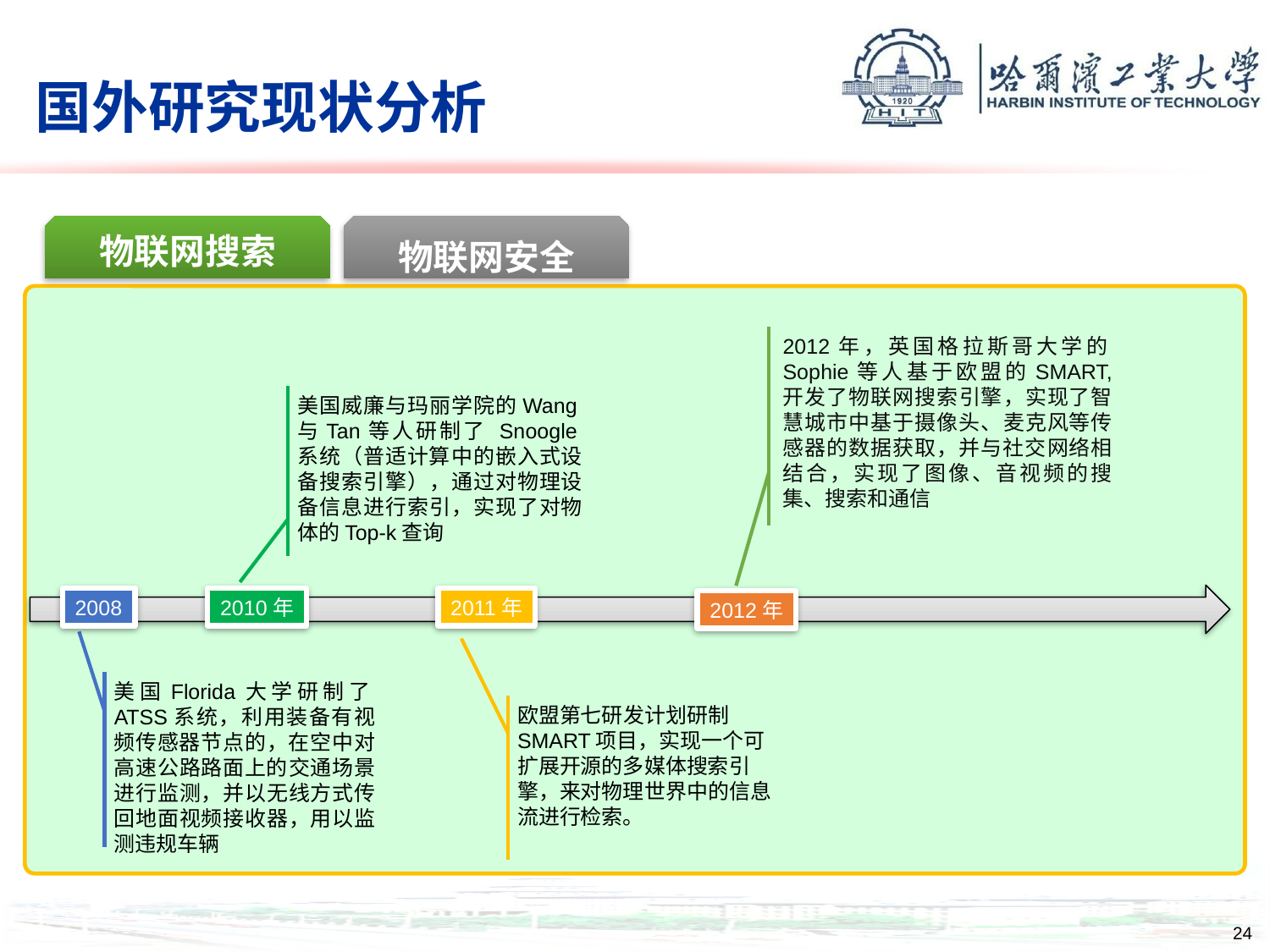

# 国外研究现状分析
物联网搜索
物联网安全

2012年，英国格拉斯哥大学的Sophie等人基于欧盟的SMART, 开发了物联网搜索引擎，实现了智慧城市中基于摄像头、麦克风等传感器的数据获取，并与社交网络相结合，实现了图像、音视频的搜集、搜索和通信
美国威廉与玛丽学院的Wang与Tan等人研制了 Snoogle系统（普适计算中的嵌入式设备搜索引擎），通过对物理设备信息进行索引，实现了对物体的Top-k查询
2010年

2008
美国Florida大学研制了ATSS系统，利用装备有视频传感器节点的，在空中对高速公路路面上的交通场景进行监测，并以无线方式传回地面视频接收器，用以监测违规车辆
2011年
欧盟第七研发计划研制SMART项目，实现一个可扩展开源的多媒体搜索引擎，来对物理世界中的信息流进行检索。
2012年